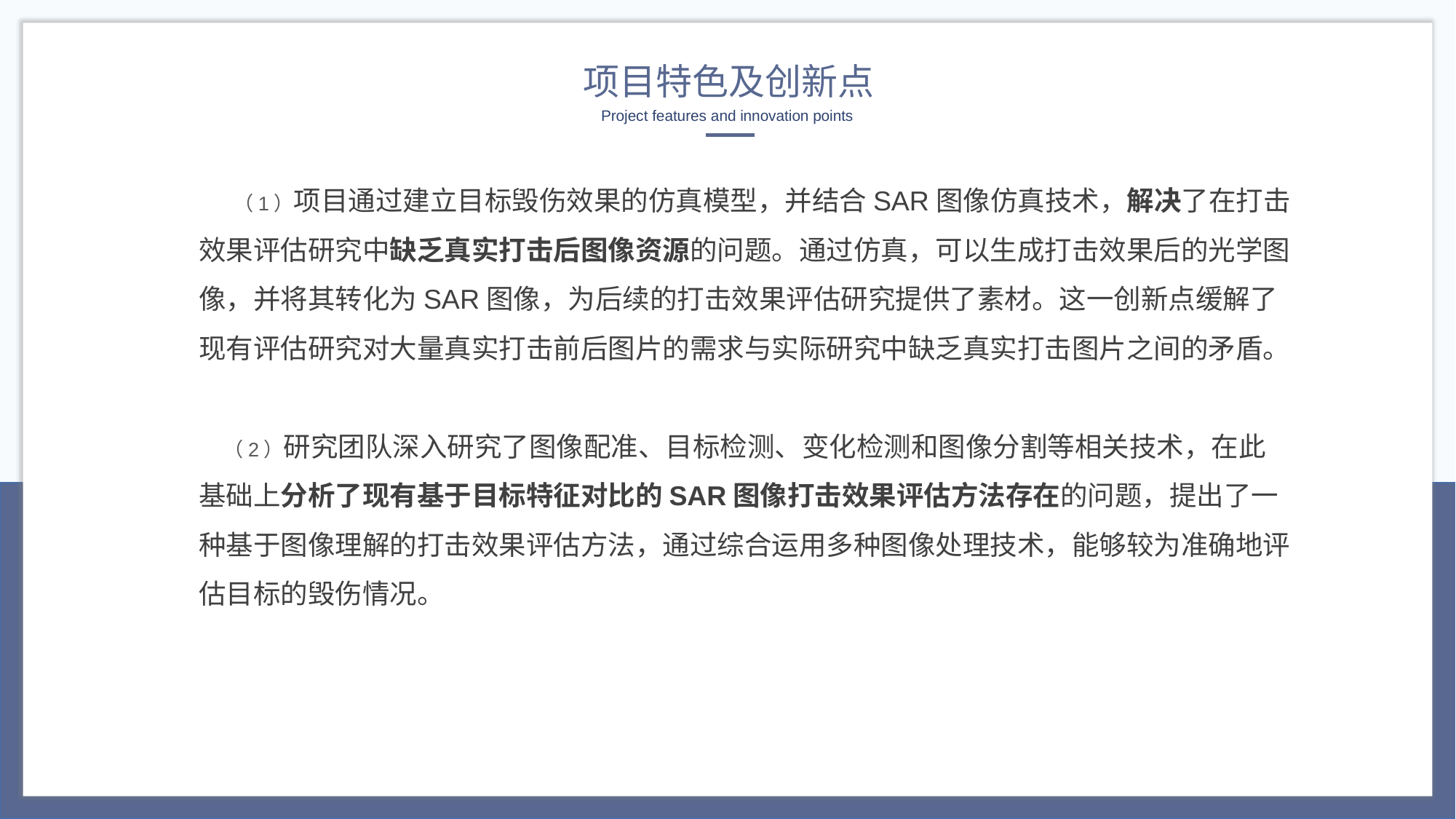

项目特色及创新点
Project features and innovation points
       （1）项目通过建立目标毁伤效果的仿真模型，并结合SAR图像仿真技术，解决了在打击效果评估研究中缺乏真实打击后图像资源的问题。通过仿真，可以生成打击效果后的光学图像，并将其转化为SAR图像，为后续的打击效果评估研究提供了素材。这一创新点缓解了现有评估研究对大量真实打击前后图片的需求与实际研究中缺乏真实打击图片之间的矛盾。

   （2）研究团队深入研究了图像配准、目标检测、变化检测和图像分割等相关技术，在此基础上分析了现有基于目标特征对比的SAR图像打击效果评估方法存在的问题，提出了一种基于图像理解的打击效果评估方法，通过综合运用多种图像处理技术，能够较为准确地评估目标的毁伤情况。
添加小标题
单击此处输入你的正文，文字是您思想的提炼，为了最终演示发布的良好效果，请尽量言简意赅的阐述观点。